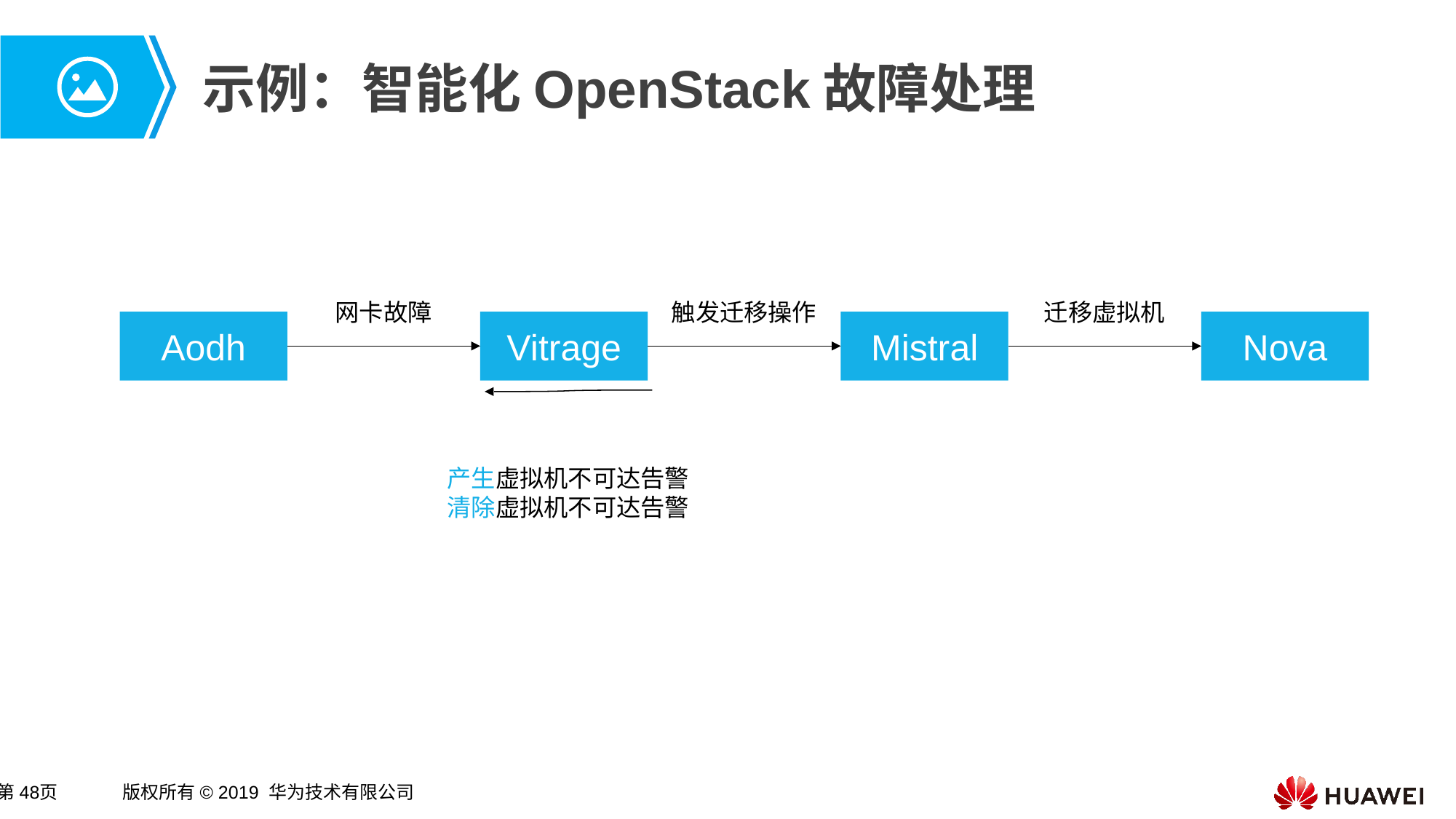

# 示例：智能化OpenStack故障处理
网卡故障
触发迁移操作
迁移虚拟机
Aodh
Vitrage
Mistral
Nova
产生虚拟机不可达告警
清除虚拟机不可达告警